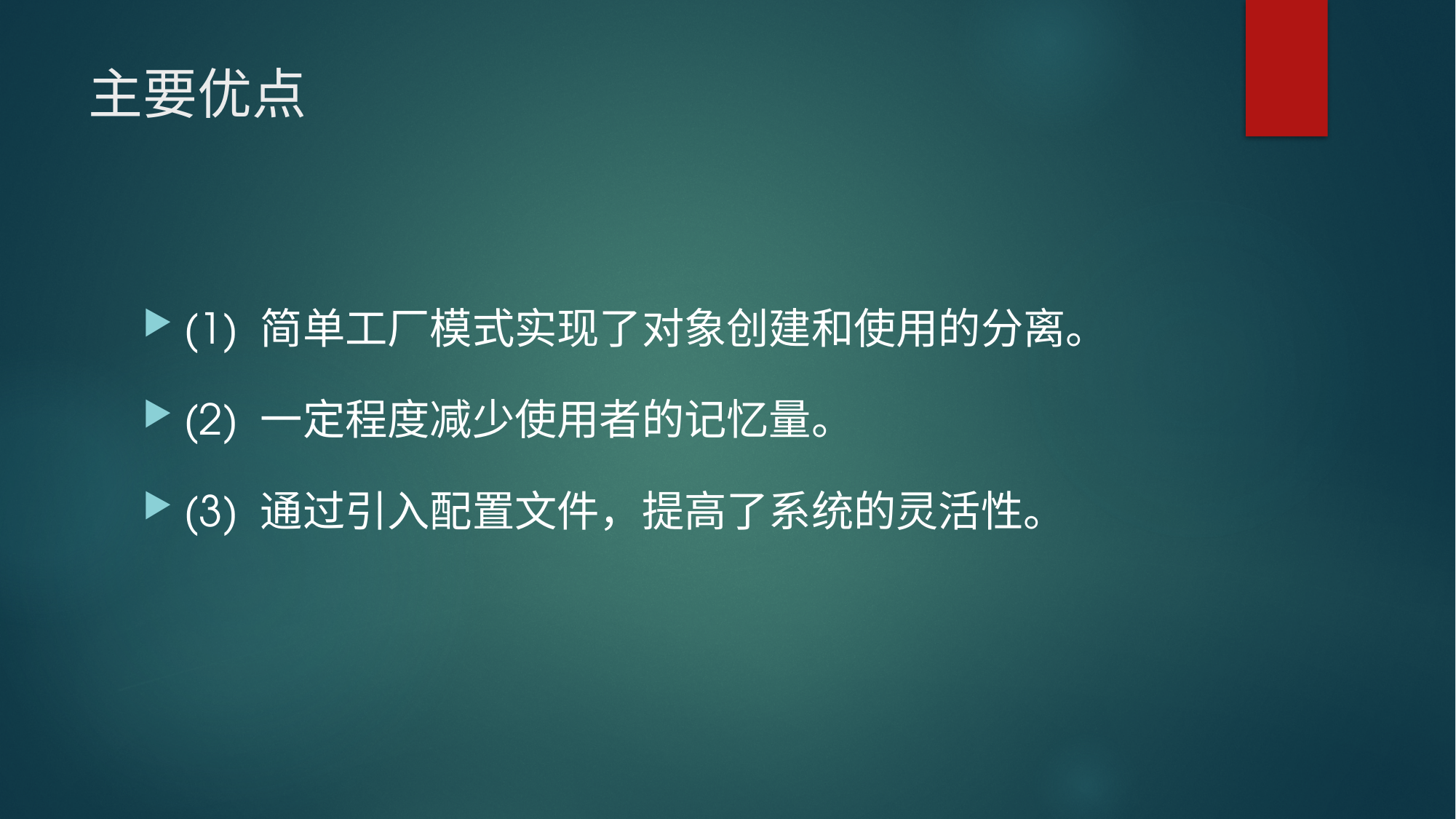

# 主要优点
(1) 简单工厂模式实现了对象创建和使用的分离。
(2) 一定程度减少使用者的记忆量。
(3) 通过引入配置文件，提高了系统的灵活性。